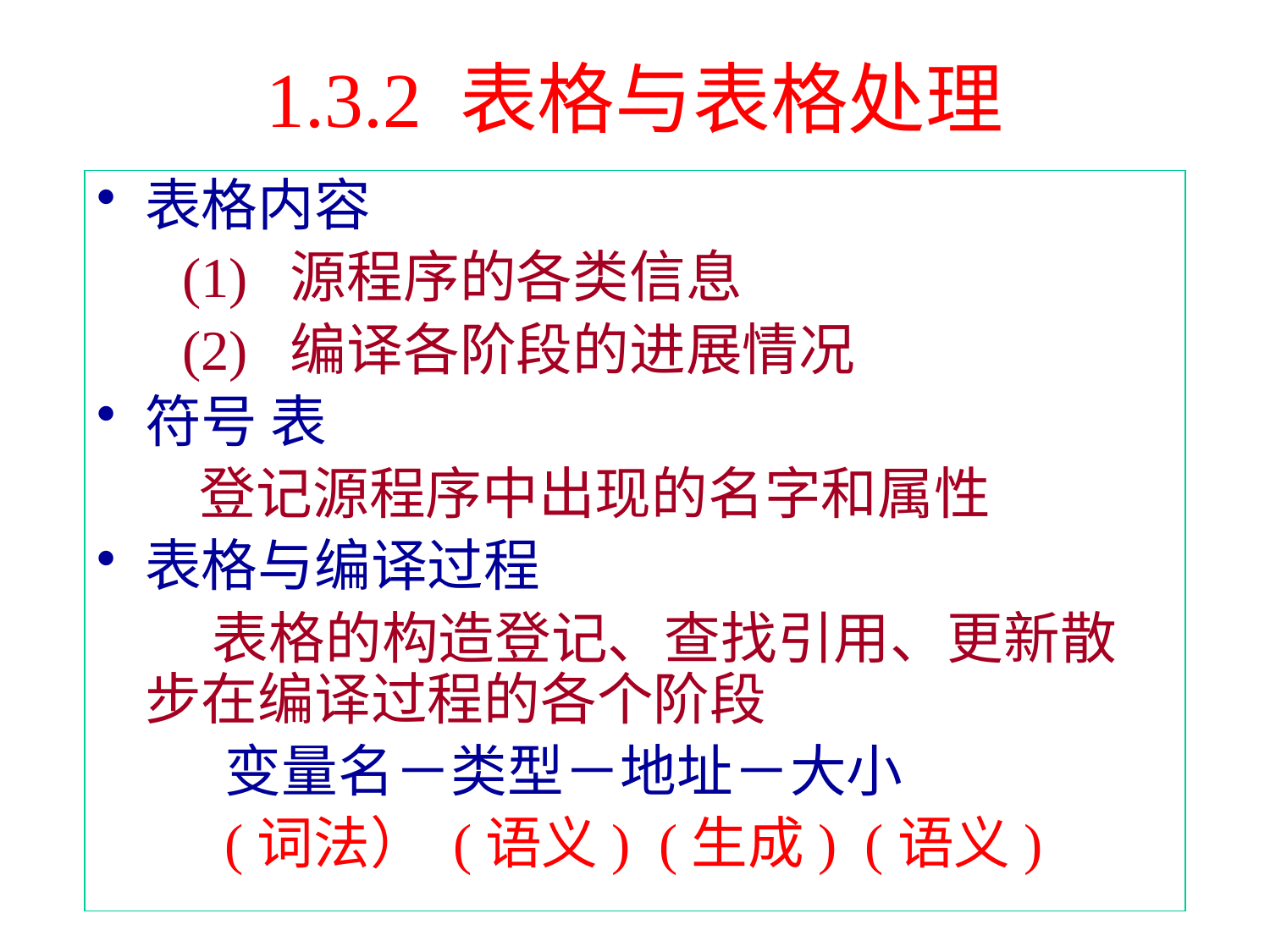

# 1.3.2 表格与表格处理
表格内容
      (1)  源程序的各类信息
      (2)  编译各阶段的进展情况
符号 表
       登记源程序中出现的名字和属性
表格与编译过程
        表格的构造登记、查找引用、更新散步在编译过程的各个阶段
         变量名－类型－地址－大小
         (词法） (语义)  (生成)  (语义)